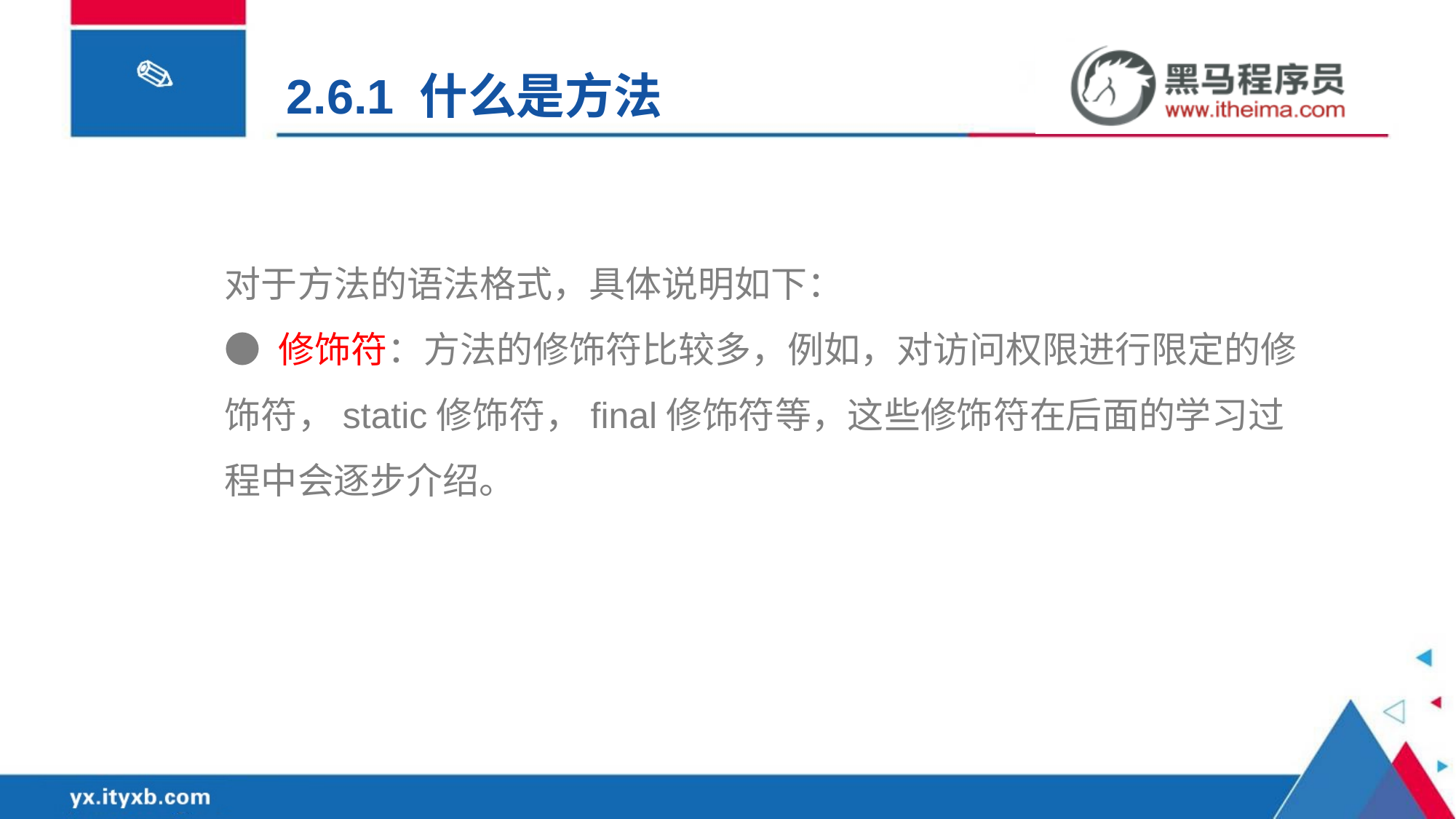

2.6.1 什么是方法

对于方法的语法格式，具体说明如下：
● 修饰符：方法的修饰符比较多，例如，对访问权限进行限定的修饰符，static修饰符，final修饰符等，这些修饰符在后面的学习过程中会逐步介绍。